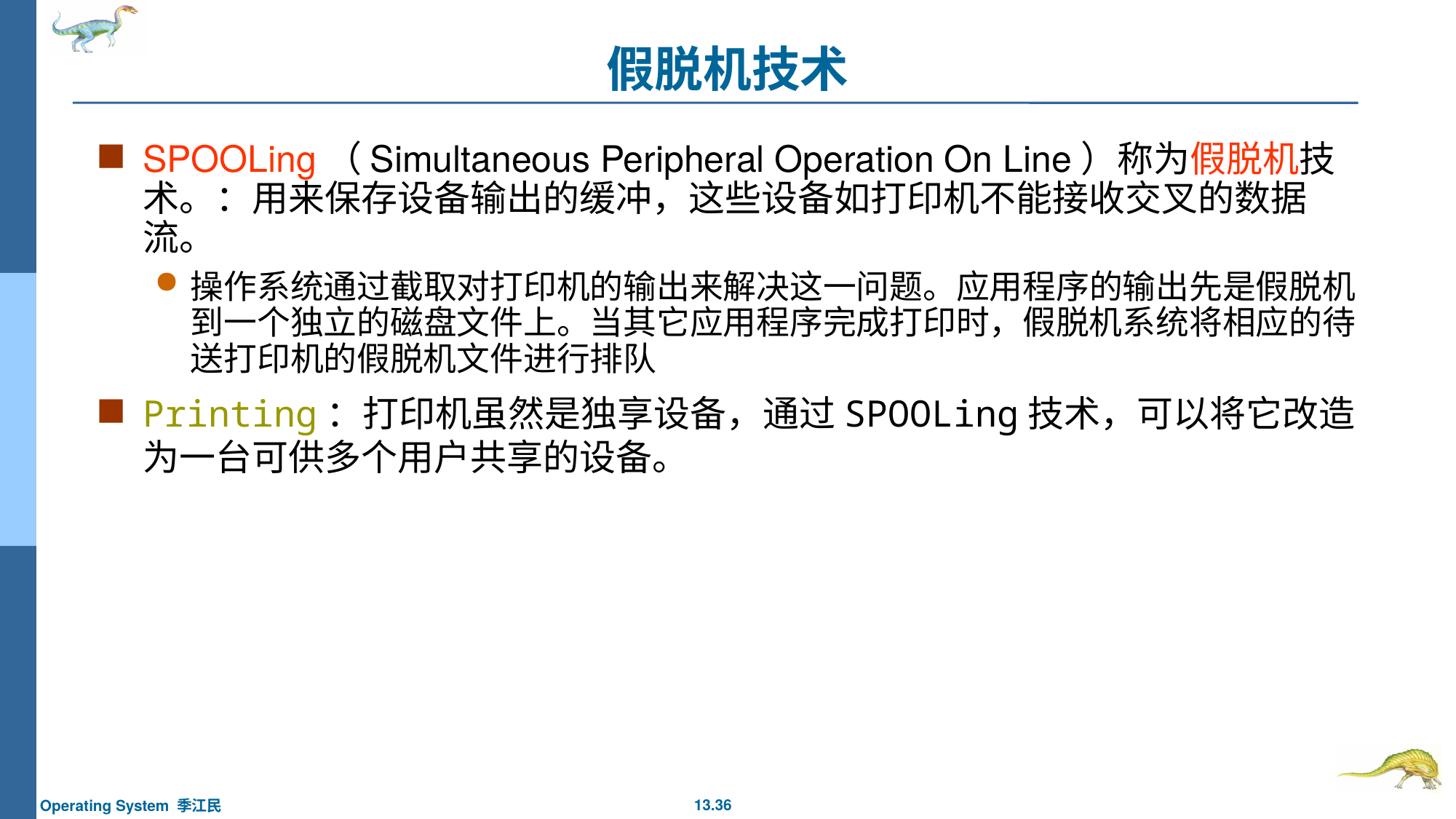

# 假脱机技术
SPOOLing（Simultaneous Peripheral Operation On Line）称为假脱机技术。：用来保存设备输出的缓冲，这些设备如打印机不能接收交叉的数据流。
操作系统通过截取对打印机的输出来解决这一问题。应用程序的输出先是假脱机到一个独立的磁盘文件上。当其它应用程序完成打印时，假脱机系统将相应的待送打印机的假脱机文件进行排队
Printing：打印机虽然是独享设备，通过SPOOLing技术，可以将它改造为一台可供多个用户共享的设备。